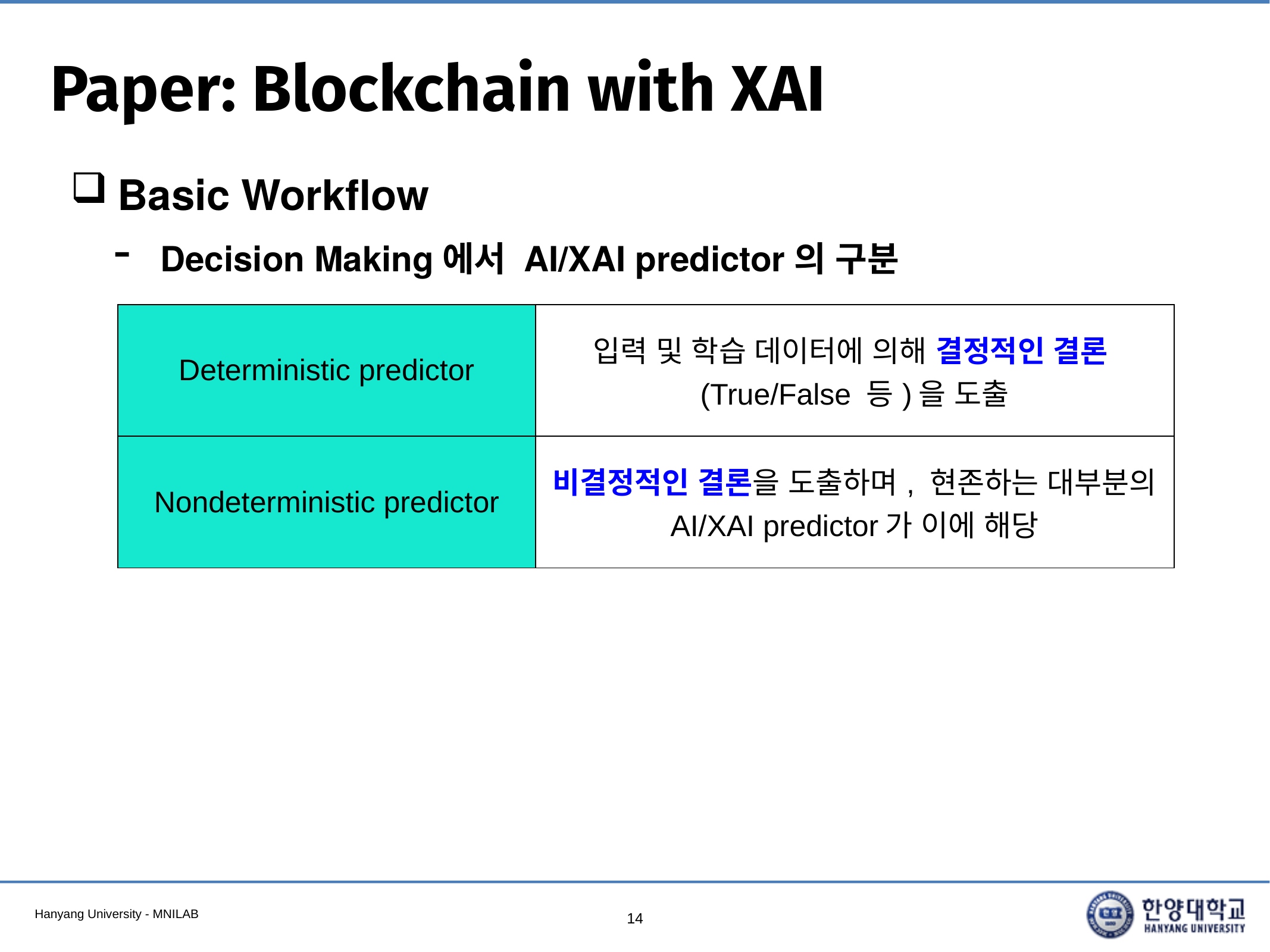

# Paper: Blockchain with XAI
Basic Workflow
Decision Making에서 AI/XAI predictor의 구분
| Deterministic predictor | 입력 및 학습 데이터에 의해 결정적인 결론(True/False 등)을 도출 |
| --- | --- |
| Nondeterministic predictor | 비결정적인 결론을 도출하며, 현존하는 대부분의 AI/XAI predictor가 이에 해당 |
14